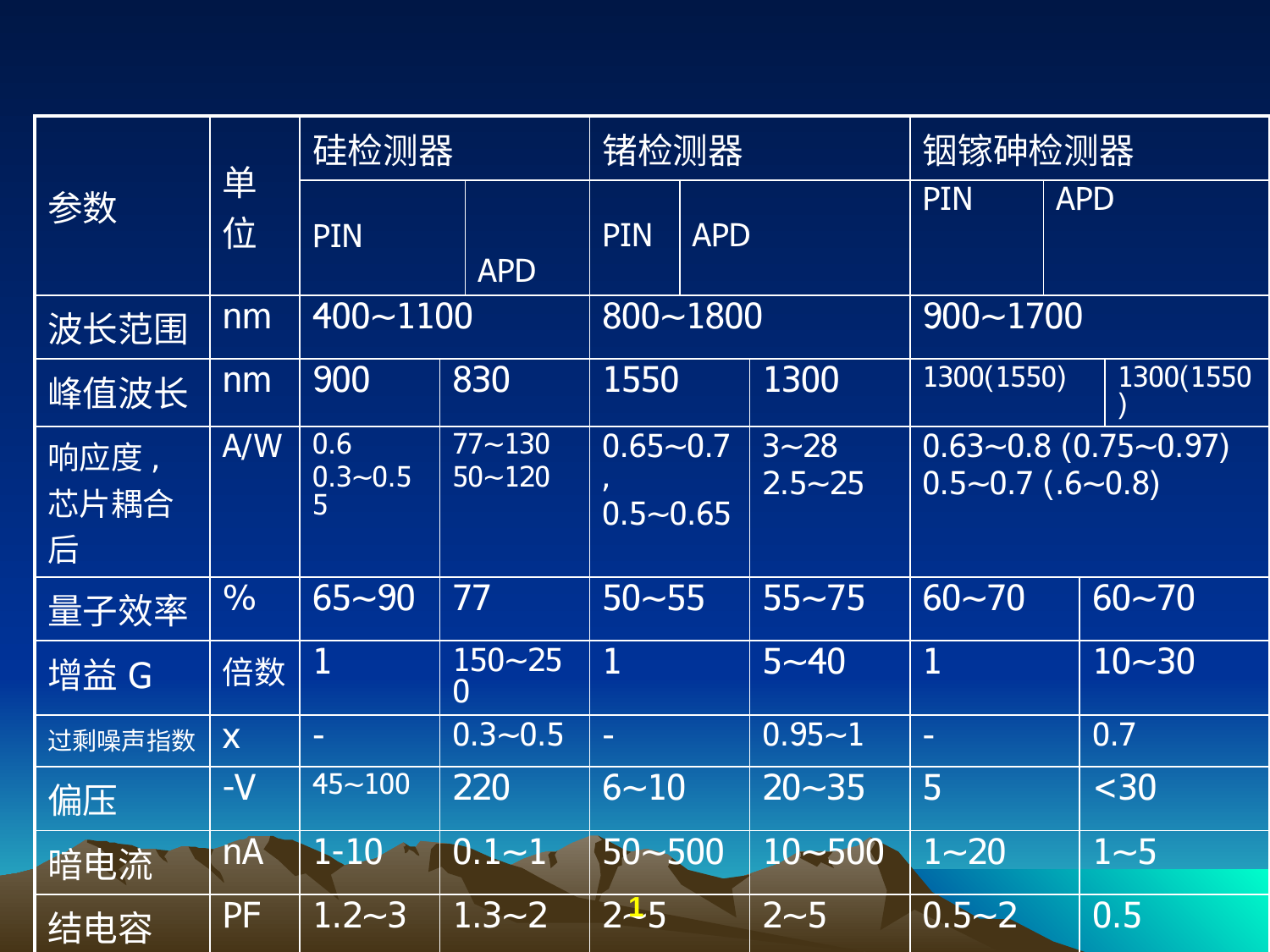

| 参数 | 单位 | 硅检测器 |  |  | 锗检测器 |  |  | 铟镓砷检测器 |  |  |  |
| --- | --- | --- | --- | --- | --- | --- | --- | --- | --- | --- | --- |
|  |  | PIN |  | APD | PIN | APD |  | PIN | APD |  |  |
| 波长范围 | nm | 400~1100 |  |  | 800~1800 |  |  | 900~1700 |  |  |  |
| 峰值波长 | nm | 900 | 830 |  | 1550 |  | 1300 | 1300(1550) |  |  | 1300(1550) |
| 响应度,芯片耦合后 | A/W | 0.6 0.3~0.55 | 77~130 50~120 |  | 0.65~0.7, 0.5~0.65 |  | 3~28 2.5~25 | 0.63~0.8 (0.75~0.97) 0.5~0.7 (.6~0.8) |  |  |  |
| 量子效率 | % | 65~90 | 77 |  | 50~55 |  | 55~75 | 60~70 |  | 60~70 |  |
| 增益G | 倍数 | 1 | 150~250 |  | 1 |  | 5~40 | 1 |  | 10~30 |  |
| 过剩噪声指数 | x | - | 0.3~0.5 |  | - |  | 0.95~1 | - |  | 0.7 |  |
| 偏压 | -V | 45~100 | 220 |  | 6~10 |  | 20~35 | 5 |  | <30 |  |
| 暗电流 | nA | 1-10 | 0.1~1 |  | 50~500 |  | 10~500 | 1~20 |  | 1~5 |  |
| 结电容 | PF | 1.2~3 | 1.3~2 |  | 2~5 |  | 2~5 | 0.5~2 |  | 0.5 |  |
| 上升时间 | ns | 0.5~1 | 0.1~2 |  | 0.1~0.5 |  | 0.5~0.8 | 0.06~0.5 |  | 0.1~0.5 |  |
1

11